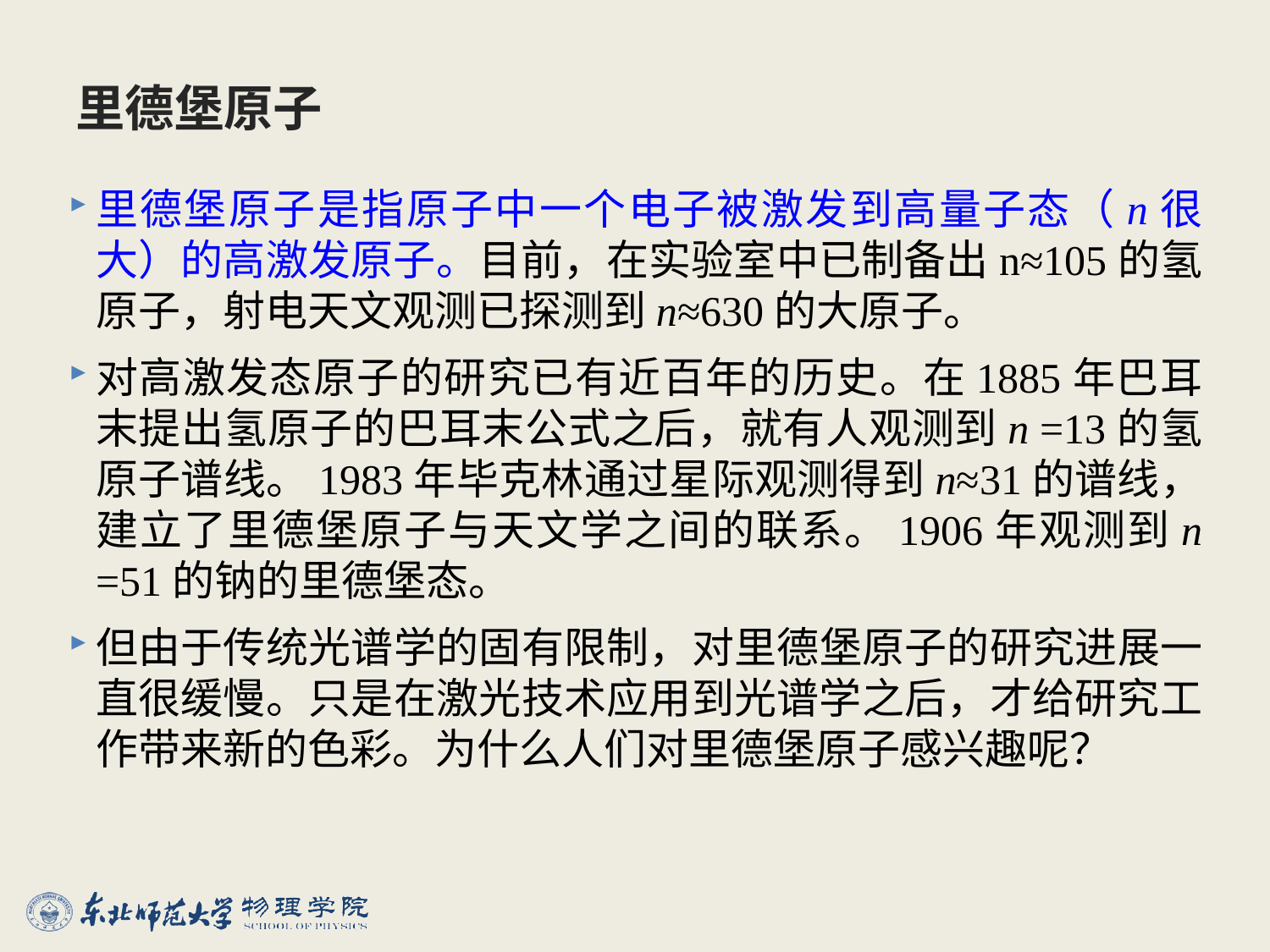

# 里德堡原子
里德堡原子是指原子中一个电子被激发到高量子态（n很大）的高激发原子。目前，在实验室中已制备出n≈105的氢原子，射电天文观测已探测到n≈630的大原子。
对高激发态原子的研究已有近百年的历史。在1885年巴耳末提出氢原子的巴耳末公式之后，就有人观测到n =13的氢原子谱线。1983年毕克林通过星际观测得到n≈31的谱线，建立了里德堡原子与天文学之间的联系。1906年观测到n =51的钠的里德堡态。
但由于传统光谱学的固有限制，对里德堡原子的研究进展一直很缓慢。只是在激光技术应用到光谱学之后，才给研究工作带来新的色彩。为什么人们对里德堡原子感兴趣呢？